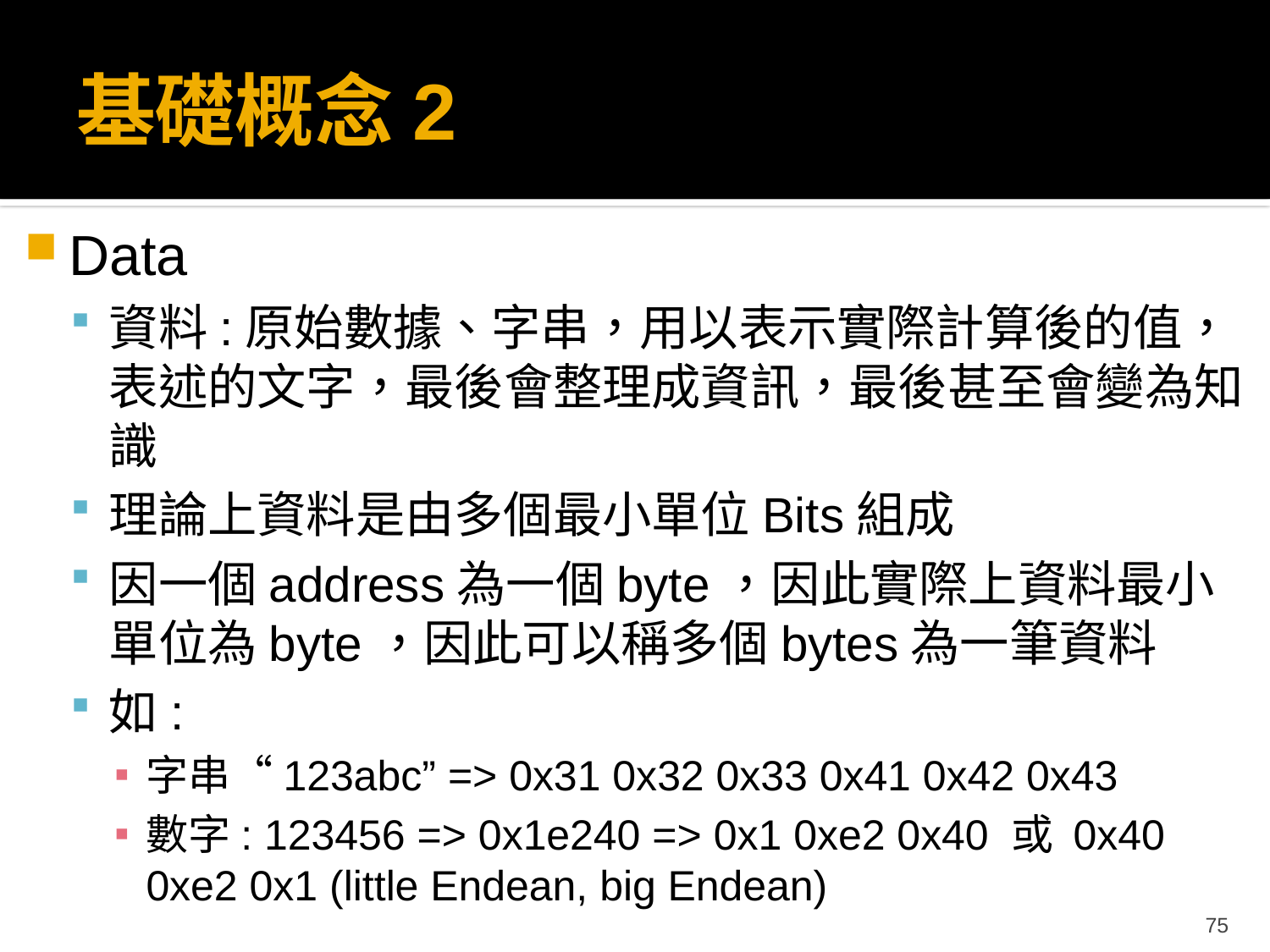

# 基礎概念2
Data
資料:原始數據、字串，用以表示實際計算後的值，表述的文字，最後會整理成資訊，最後甚至會變為知識
理論上資料是由多個最小單位Bits組成
因一個address為一個byte，因此實際上資料最小單位為byte，因此可以稱多個bytes為一筆資料
如:
字串“123abc” => 0x31 0x32 0x33 0x41 0x42 0x43
數字: 123456 => 0x1e240 => 0x1 0xe2 0x40 或 0x40 0xe2 0x1 (little Endean, big Endean)
75